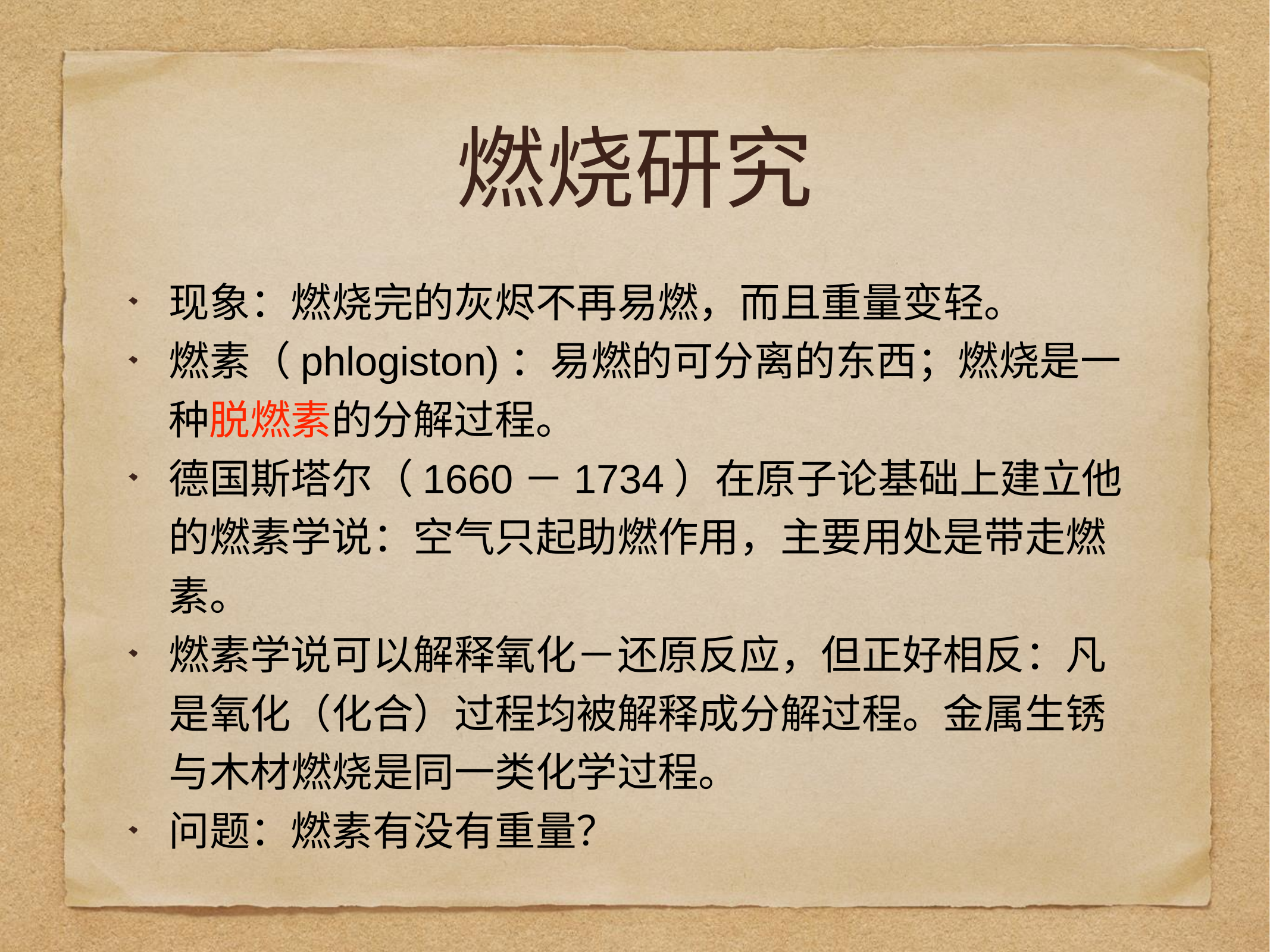

# 燃烧研究
现象：燃烧完的灰烬不再易燃，而且重量变轻。
燃素（phlogiston)：易燃的可分离的东西；燃烧是一种脱燃素的分解过程。
德国斯塔尔（1660－1734）在原子论基础上建立他的燃素学说：空气只起助燃作用，主要用处是带走燃素。
燃素学说可以解释氧化－还原反应，但正好相反：凡是氧化（化合）过程均被解释成分解过程。金属生锈与木材燃烧是同一类化学过程。
问题：燃素有没有重量？